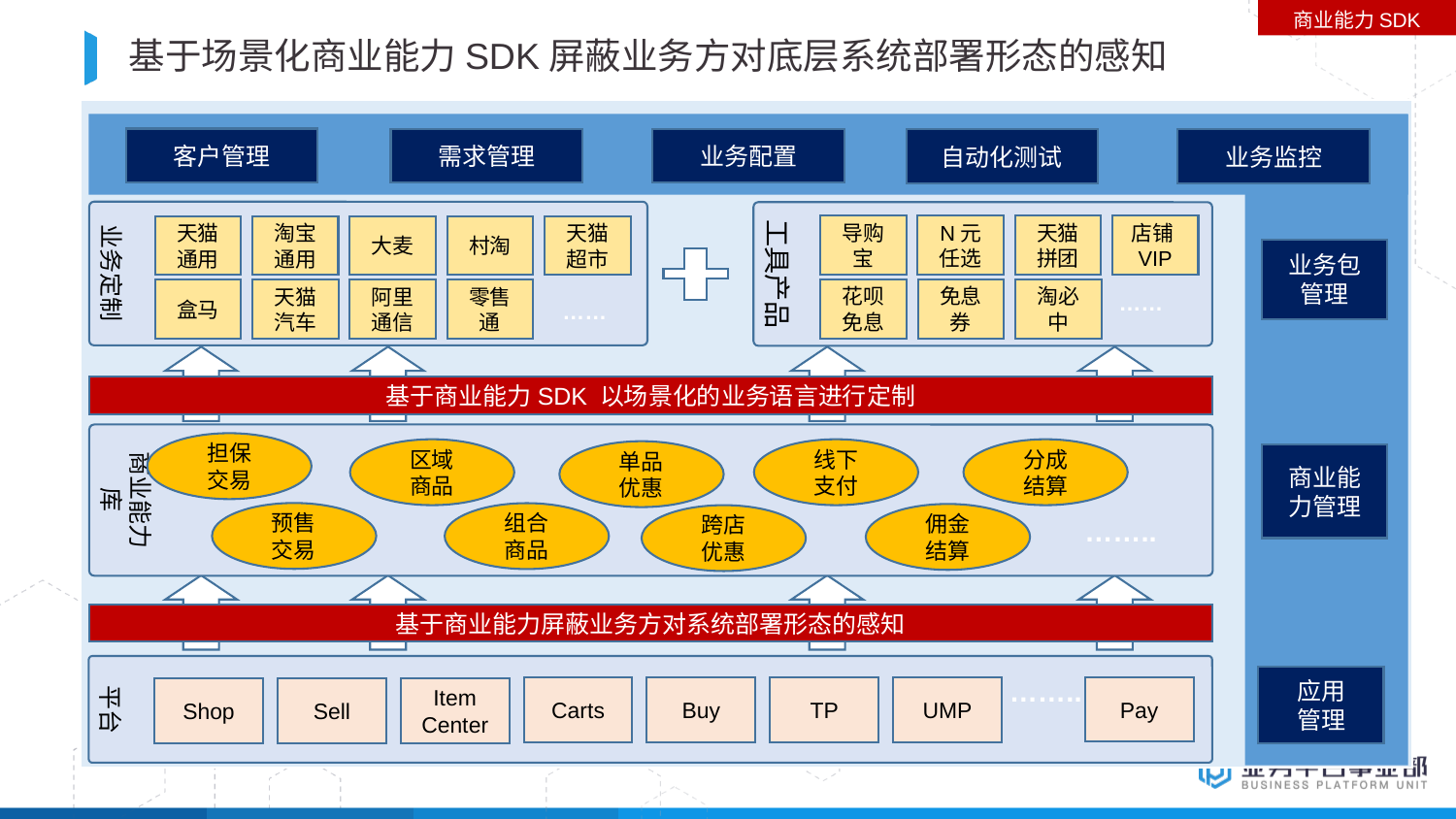

BBAAD9C20180234D78A0072836F0B6E062B9B20610168B20AFD9813BB1E32B59DB44BA38C1633B0822692708C84606EB88F9212A91D08BF11BBFC249735E20DE24F7F9AD9A25E6C734C229476F4249941E40E0C774495233B88681970162DCB8DBF6229FBE3
商业能力SDK
# 基于场景化商业能力SDK屏蔽业务方对底层系统部署形态的感知

客户管理
需求管理
业务配置
自动化测试
业务监控
业务定制
工具产品
导购宝
N元任选
天猫拼团
店铺VIP
天猫通用
淘宝通用
大麦
村淘
天猫超市
业务包
管理

花呗免息
免息券
淘必中
盒马
天猫汽车
阿里通信
零售通
……
……

基于商业能力SDK 以场景化的业务语言进行定制
商业能力库
担保
交易
区域
商品
线下
支付
分成
结算
单品
优惠
预售
交易
组合
商品
佣金
结算
跨店
优惠
……..
商业能力管理

基于商业能力屏蔽业务方对系统部署形态的感知
平台
应用
管理
……..
Pay
Buy
TP
UMP
Carts
Item Center
Sell
Shop